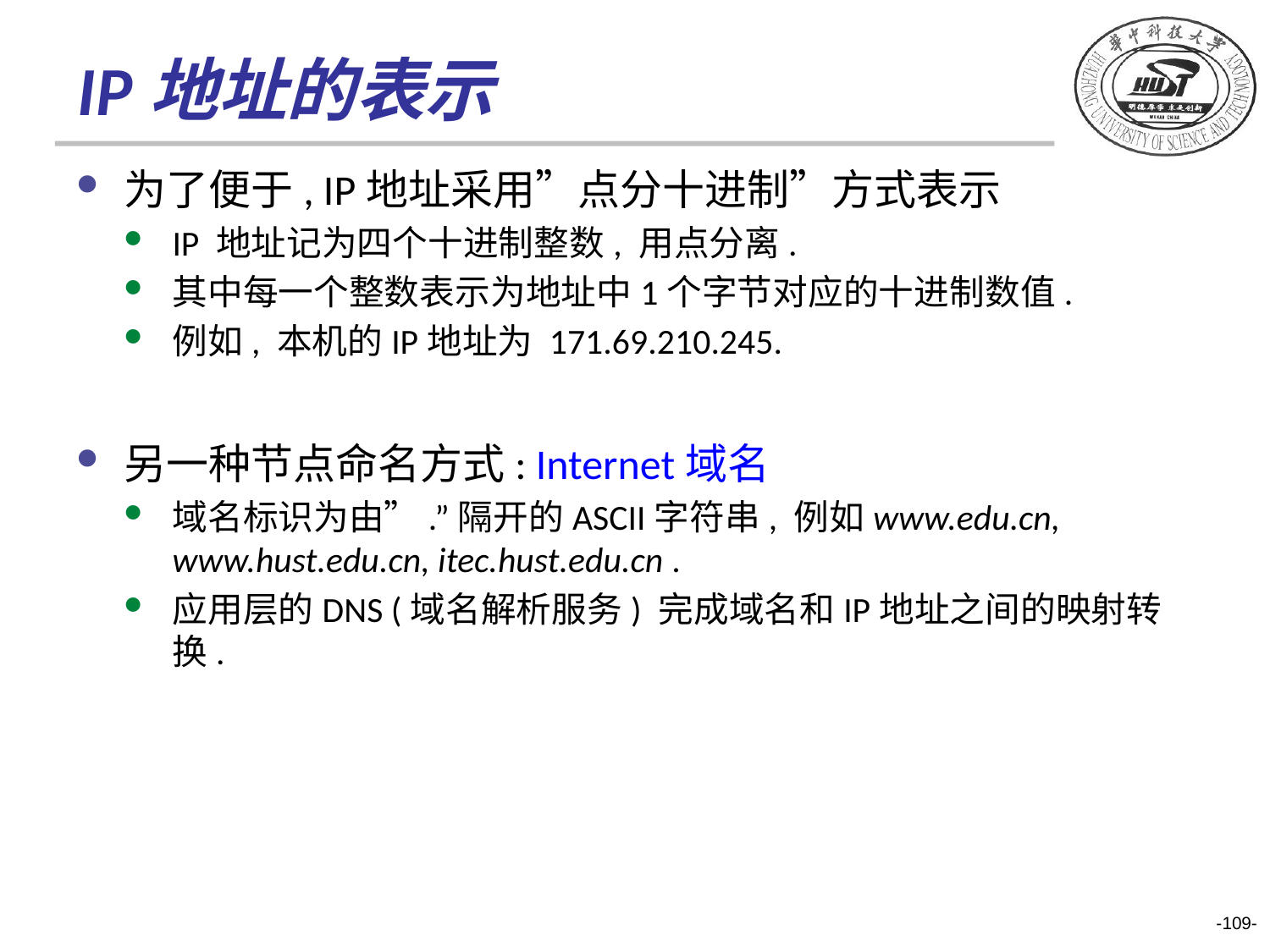

# IP地址的表示
为了便于, IP地址采用”点分十进制”方式表示
IP 地址记为四个十进制整数, 用点分离.
其中每一个整数表示为地址中1个字节对应的十进制数值.
例如, 本机的IP地址为 171.69.210.245.

另一种节点命名方式: Internet域名
域名标识为由”.”隔开的ASCII字符串, 例如www.edu.cn, www.hust.edu.cn, itec.hust.edu.cn .
应用层的DNS (域名解析服务) 完成域名和IP地址之间的映射转换.
-109-